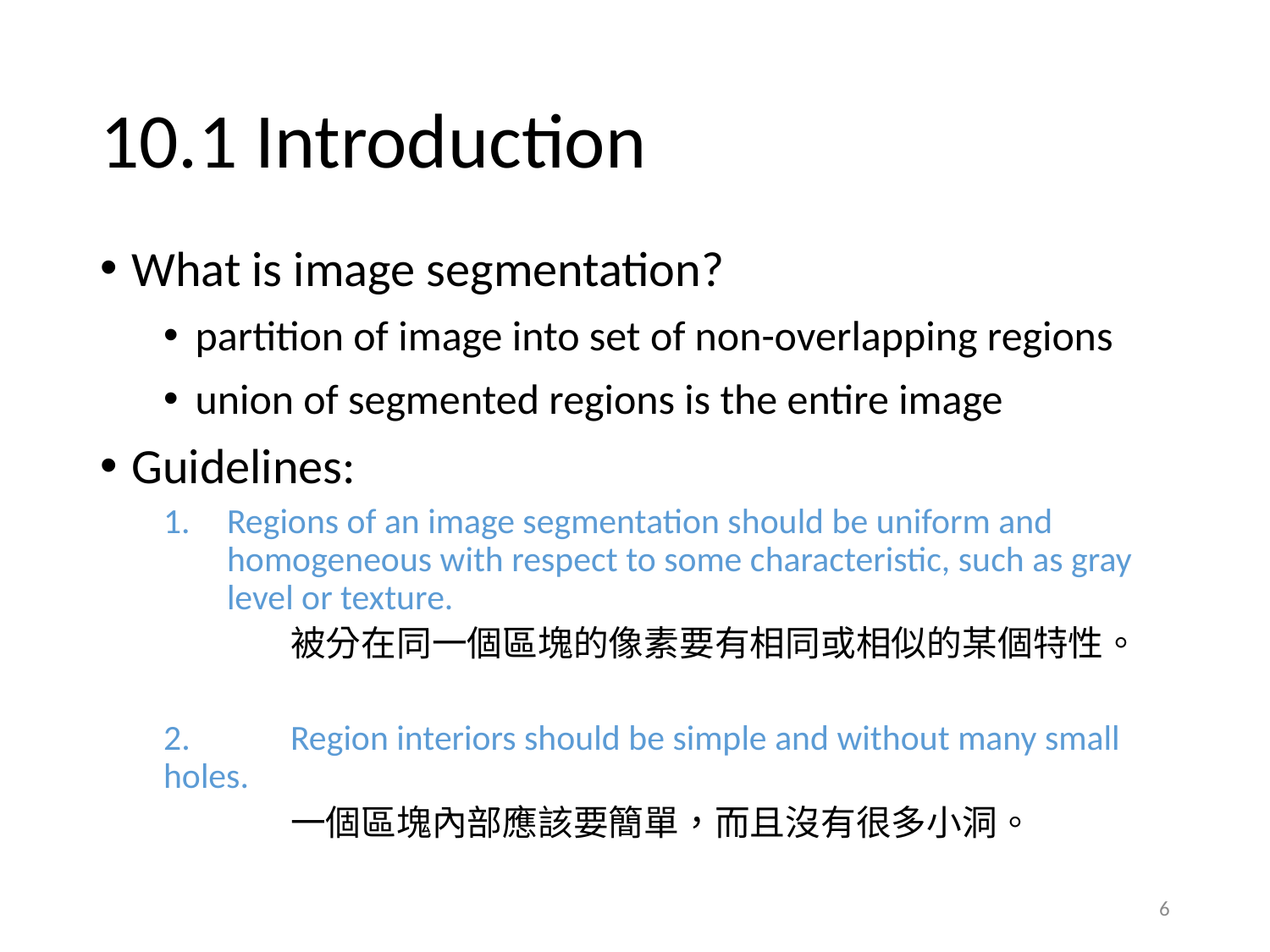

# 10.1 Introduction
What is image segmentation?
partition of image into set of non-overlapping regions
union of segmented regions is the entire image
Guidelines:
Regions of an image segmentation should be uniform and homogeneous with respect to some characteristic, such as gray level or texture.
	被分在同一個區塊的像素要有相同或相似的某個特性。

2.	Region interiors should be simple and without many small holes.
	一個區塊內部應該要簡單，而且沒有很多小洞。
6